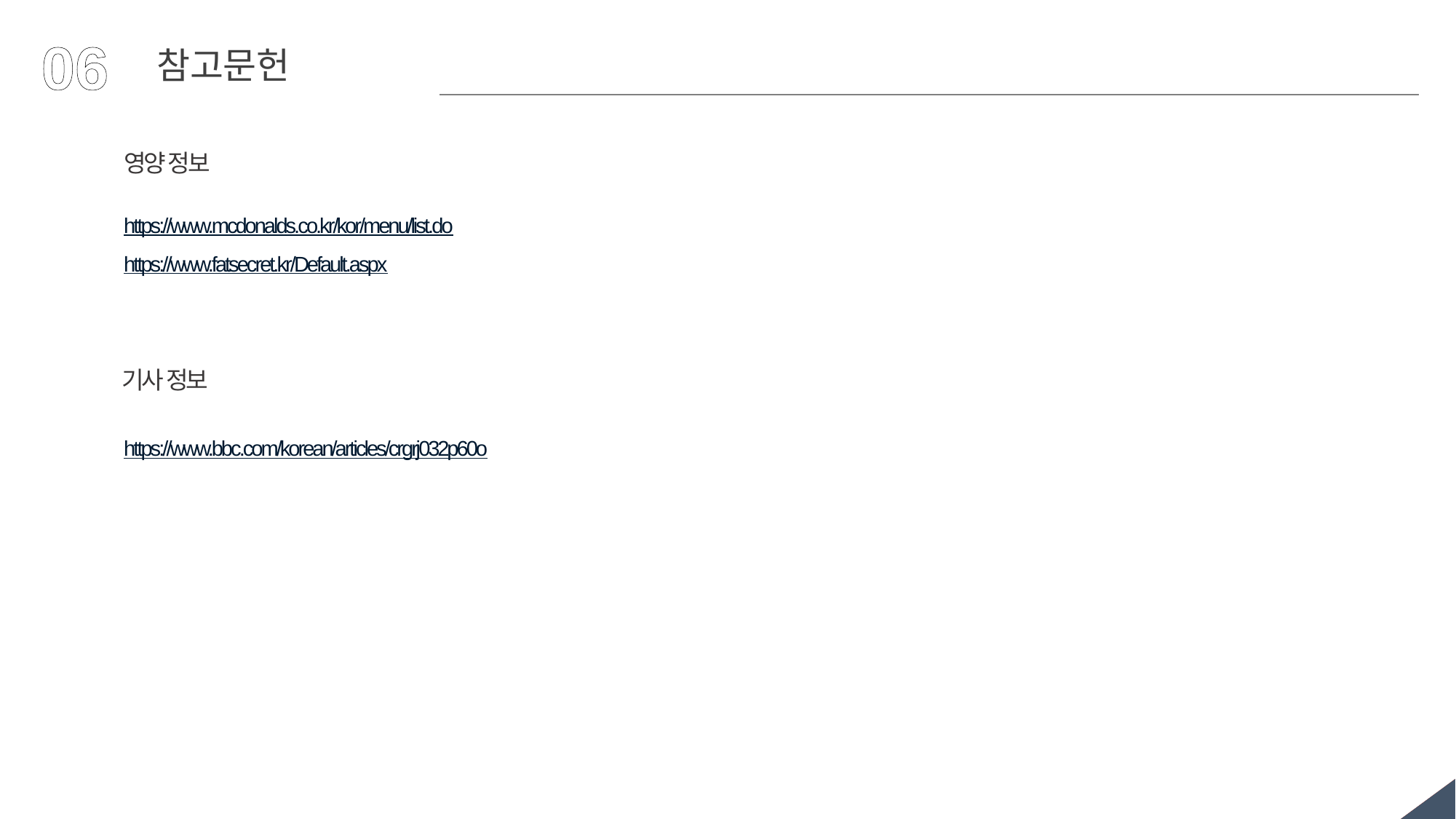

06
참고문헌
영양 정보
https://www.mcdonalds.co.kr/kor/menu/list.do
https://www.fatsecret.kr/Default.aspx

기사 정보
https://www.bbc.com/korean/articles/crgrj032p60o